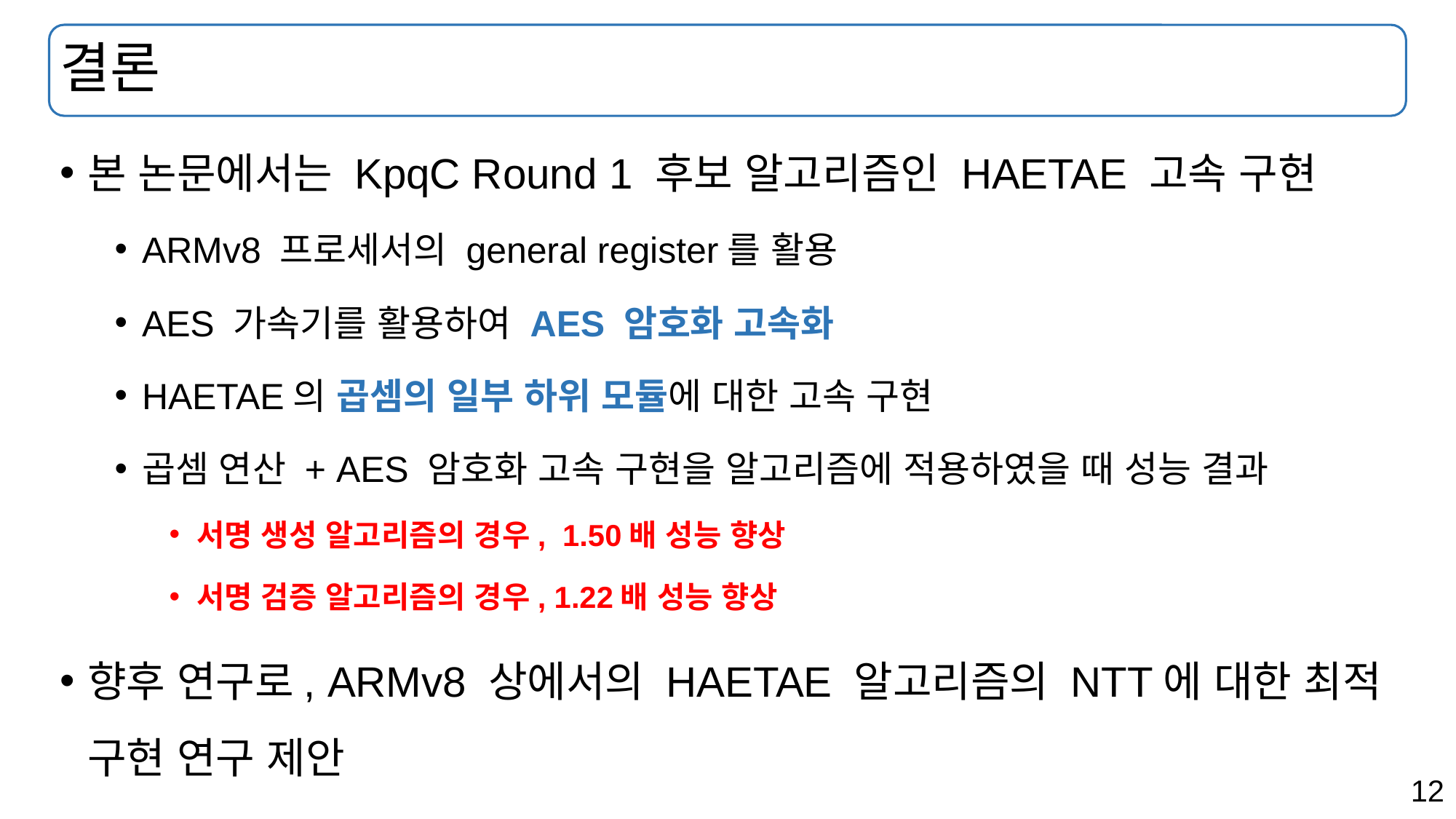

# 결론
본 논문에서는 KpqC Round 1 후보 알고리즘인 HAETAE 고속 구현
ARMv8 프로세서의 general register를 활용
AES 가속기를 활용하여 AES 암호화 고속화
HAETAE의 곱셈의 일부 하위 모듈에 대한 고속 구현
곱셈 연산 + AES 암호화 고속 구현을 알고리즘에 적용하였을 때 성능 결과
서명 생성 알고리즘의 경우,  1.50배 성능 향상
서명 검증 알고리즘의 경우, 1.22배 성능 향상
향후 연구로, ARMv8 상에서의 HAETAE 알고리즘의 NTT에 대한 최적 구현 연구 제안